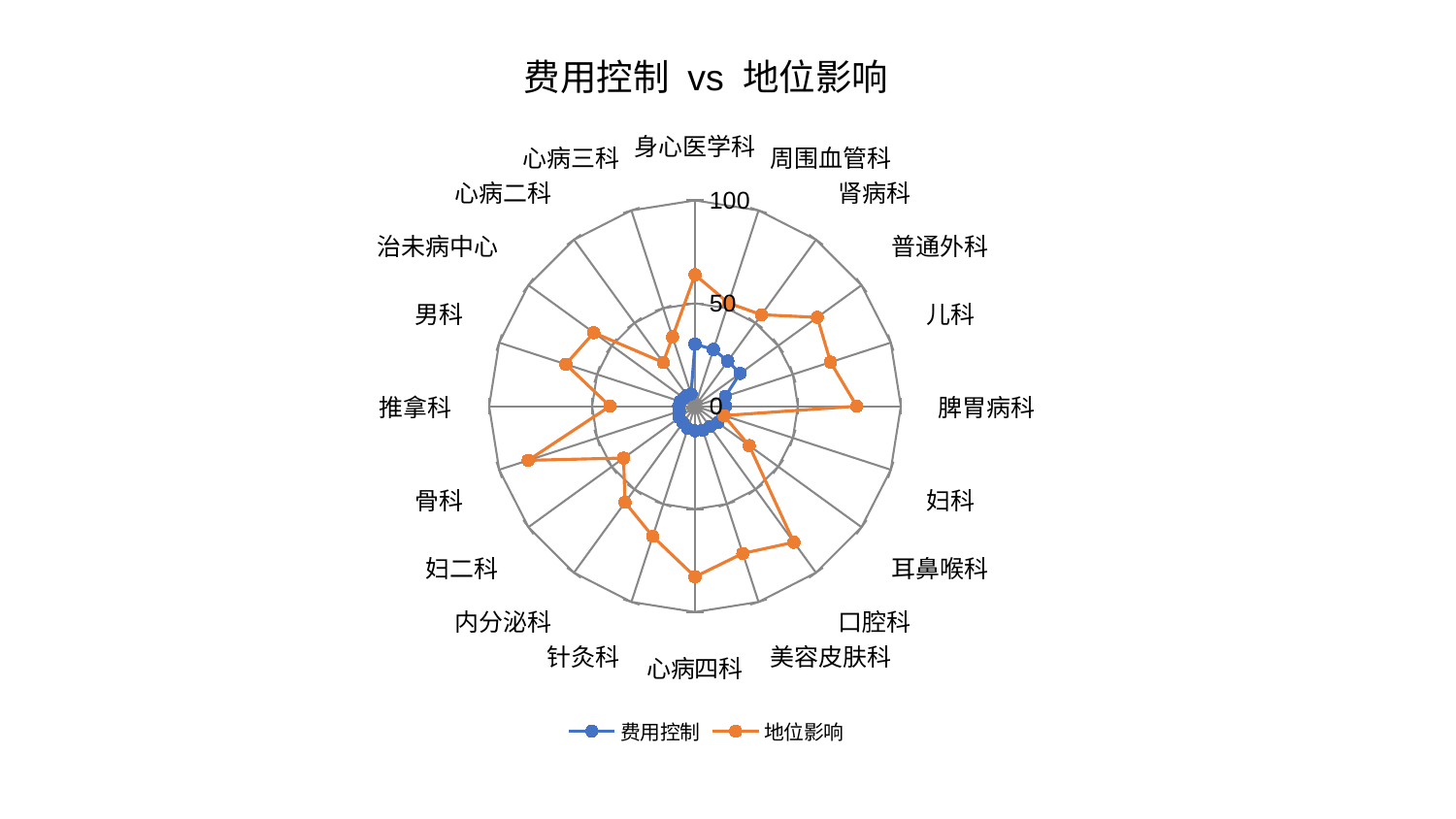

### Chart: 费用控制 vs 地位影响

| Category | 费用控制 | 地位影响 |
|---|---|---|
| 身心医学科 | 30.185899426534025 | 63.857973378388124 |
| 周围血管科 | 28.970634471623885 | 52.70996473177117 |
| 肾病科 | 27.119778697266746 | 54.93370745854508 |
| 普通外科 | 27.10500877537007 | 73.45814545769001 |
| 儿科 | 15.539361833606854 | 69.23317618695744 |
| 脾胃病科 | 14.836558382698119 | 78.60125541657554 |
| 妇科 | 14.320373846919427 | 14.779967522172013 |
| 耳鼻喉科 | 13.638629139632393 | 32.58553695918882 |
| 口腔科 | 12.34874354241509 | 81.7431240651916 |
| 美容皮肤科 | 12.316127912054668 | 75.21333782022373 |
| 心病四科 | 11.99406226950275 | 82.88167422189697 |
| 针灸科 | 11.370343327153755 | 66.49549451400878 |
| 内分泌科 | 9.967891889873293 | 57.80319226818353 |
| 妇二科 | 9.471080174912666 | 42.8928541655168 |
| 骨科 | 8.04949300879828 | 85.19807566870371 |
| 推拿科 | 7.950034473263649 | 41.311141432062726 |
| 男科 | 7.537911057870307 | 65.98787331165902 |
| 治未病中心 | 6.6845350403908474 | 60.75372518915222 |
| 心病二科 | 6.568015117663498 | 26.26676713247599 |
| 心病三科 | 6.262940128053276 | 35.38973023175233 |
72